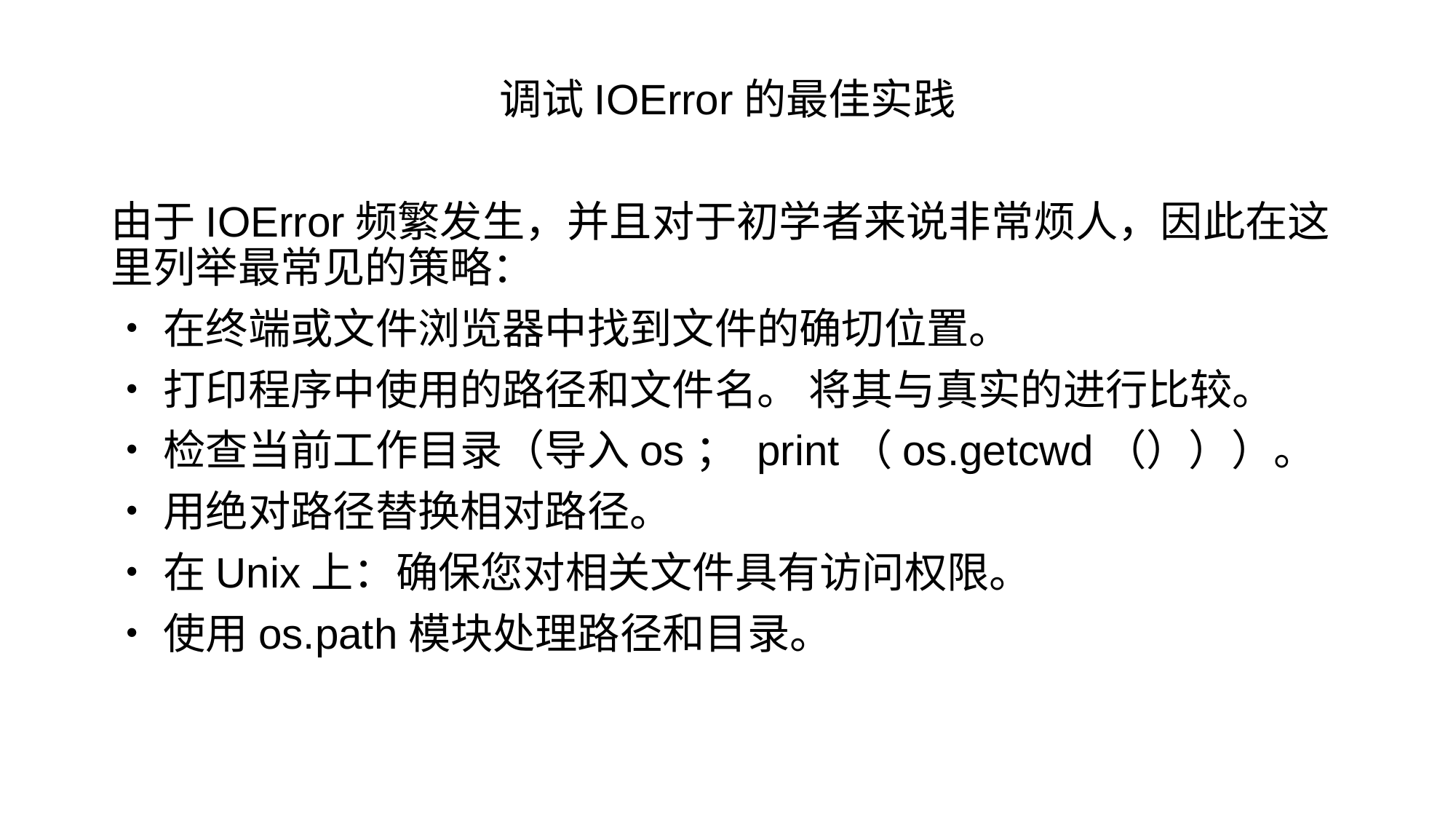

调试IOError的最佳实践

由于IOError频繁发生，并且对于初学者来说非常烦人，因此在这里列举最常见的策略：
•在终端或文件浏览器中找到文件的确切位置。
•打印程序中使用的路径和文件名。 将其与真实的进行比较。
•检查当前工作目录（导入os； print（os.getcwd（）））。
•用绝对路径替换相对路径。
•在Unix上：确保您对相关文件具有访问权限。
•使用os.path模块处理路径和目录。